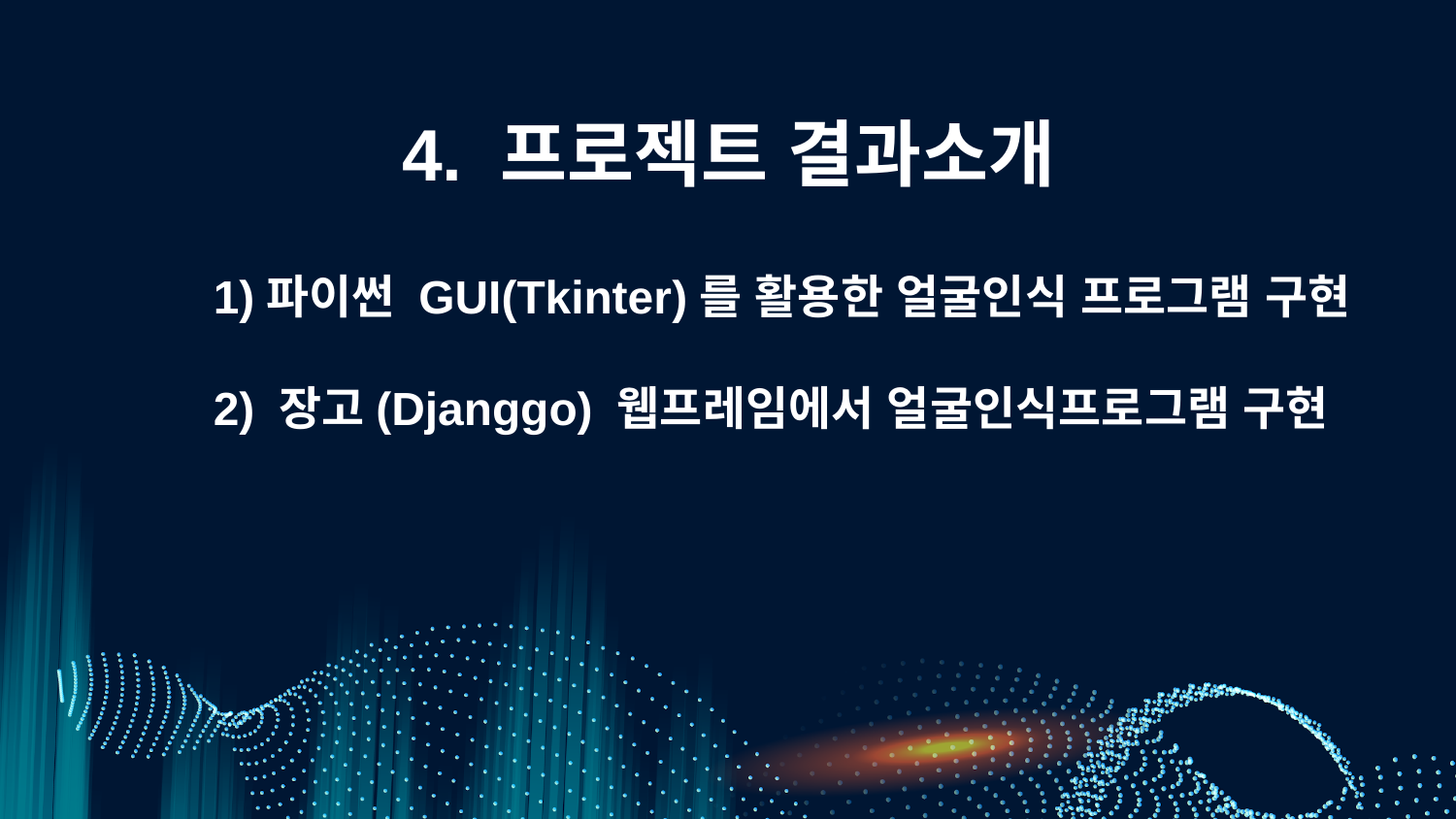

4. 프로젝트 결과소개
1)파이썬 GUI(Tkinter)를 활용한 얼굴인식 프로그램 구현

2) 장고(Djanggo) 웹프레임에서 얼굴인식프로그램 구현